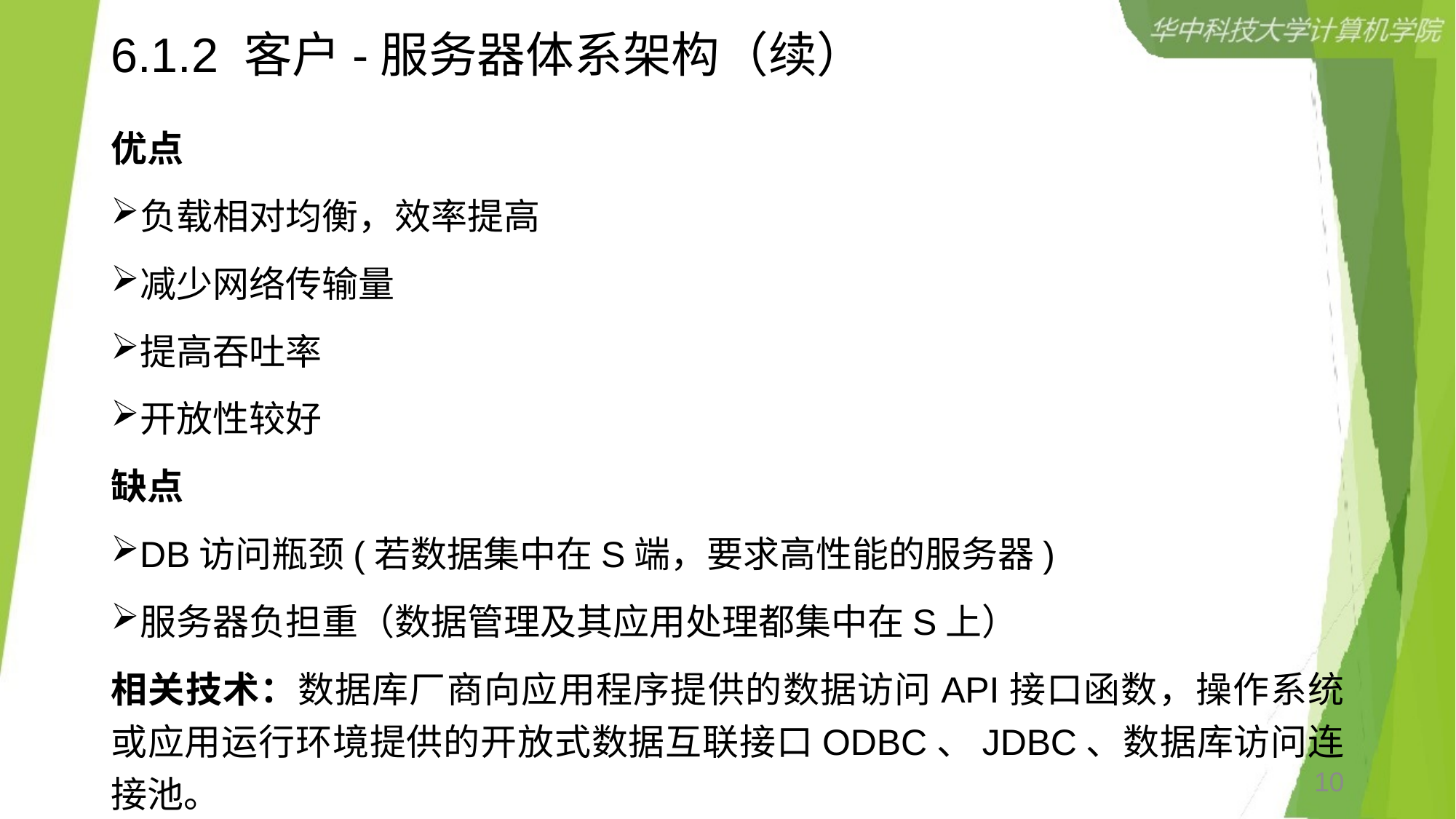

# 6.1.2 客户-服务器体系架构（续）
优点
负载相对均衡，效率提高
减少网络传输量
提高吞吐率
开放性较好
缺点
DB访问瓶颈(若数据集中在S端，要求高性能的服务器)
服务器负担重（数据管理及其应用处理都集中在S上）
相关技术：数据库厂商向应用程序提供的数据访问API接口函数，操作系统或应用运行环境提供的开放式数据互联接口ODBC、JDBC、数据库访问连接池。
10